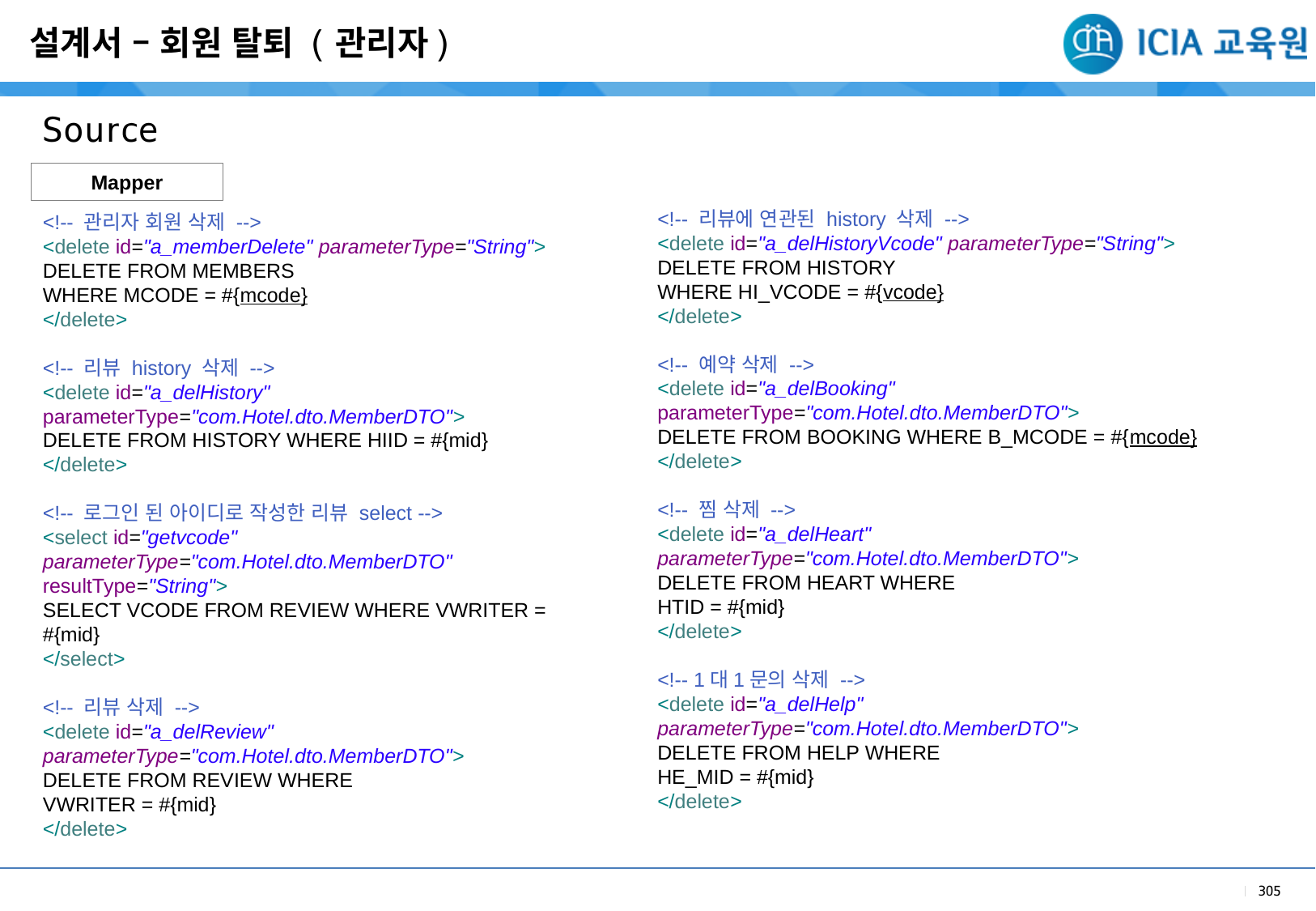

설계서 – 회원 탈퇴 (관리자)
Source
Mapper
<!-- 리뷰에 연관된 history 삭제 -->
<delete id="a_delHistoryVcode" parameterType="String">
DELETE FROM HISTORY
WHERE HI_VCODE = #{vcode}
</delete>

<!-- 예약 삭제 -->
<delete id="a_delBooking"
parameterType="com.Hotel.dto.MemberDTO">
DELETE FROM BOOKING WHERE B_MCODE = #{mcode}
</delete>

<!-- 찜 삭제 -->
<delete id="a_delHeart" parameterType="com.Hotel.dto.MemberDTO">
DELETE FROM HEART WHERE
HTID = #{mid}
</delete>

<!-- 1대1문의 삭제 -->
<delete id="a_delHelp" parameterType="com.Hotel.dto.MemberDTO">
DELETE FROM HELP WHERE
HE_MID = #{mid}
</delete>
<!-- 관리자 회원 삭제 -->
<delete id="a_memberDelete" parameterType="String">
DELETE FROM MEMBERS
WHERE MCODE = #{mcode}
</delete>

<!-- 리뷰 history 삭제 -->
<delete id="a_delHistory"
parameterType="com.Hotel.dto.MemberDTO">
DELETE FROM HISTORY WHERE HIID = #{mid}
</delete>

<!-- 로그인 된 아이디로 작성한 리뷰 select -->
<select id="getvcode" parameterType="com.Hotel.dto.MemberDTO"
resultType="String">
SELECT VCODE FROM REVIEW WHERE VWRITER = #{mid}
</select>

<!-- 리뷰 삭제 -->
<delete id="a_delReview" parameterType="com.Hotel.dto.MemberDTO">
DELETE FROM REVIEW WHERE
VWRITER = #{mid}
</delete>